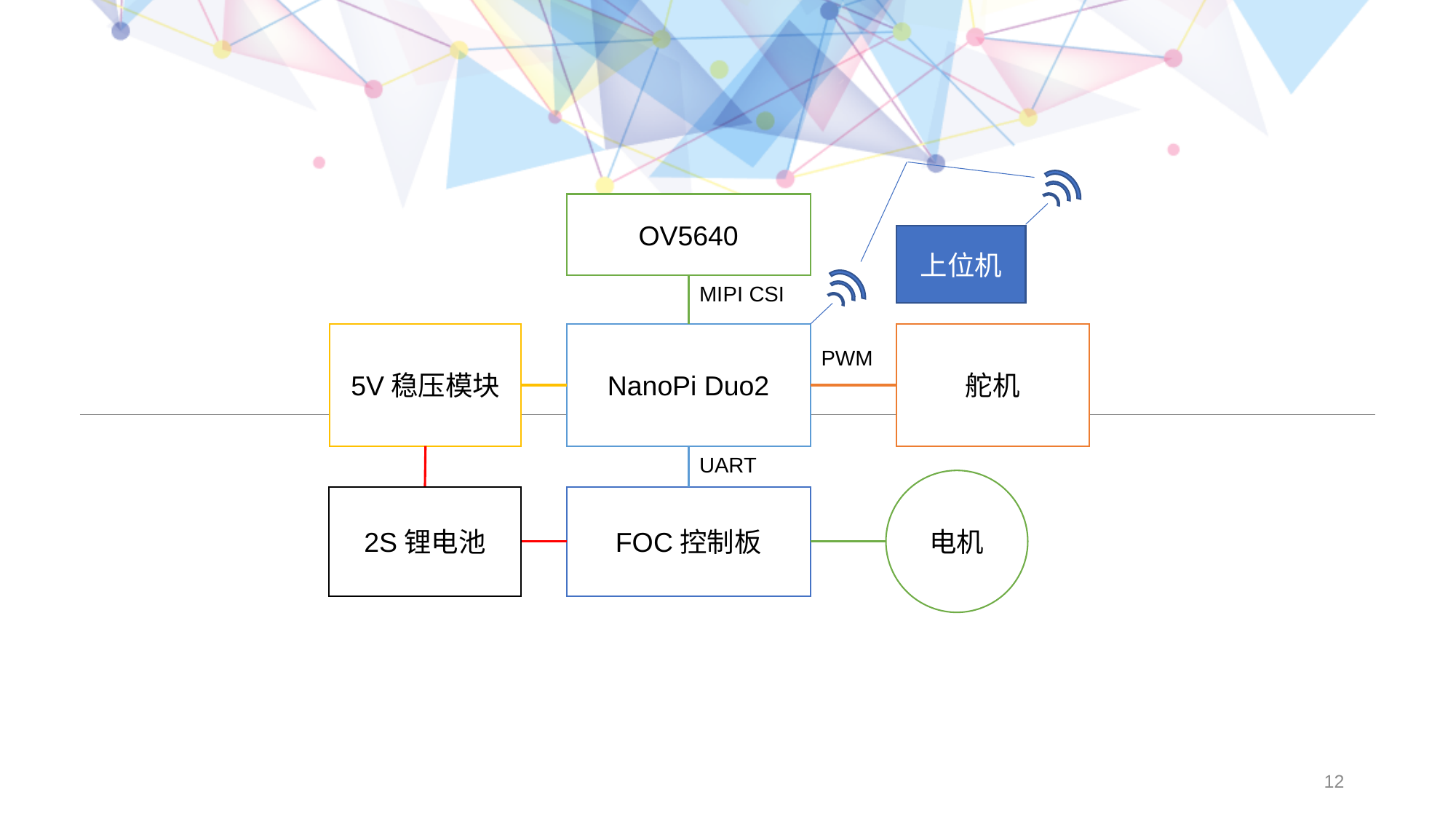

OV5640
上位机

MIPI CSI

5V稳压模块
NanoPi Duo2
舵机
PWM
UART
电机
2S锂电池
FOC控制板
12